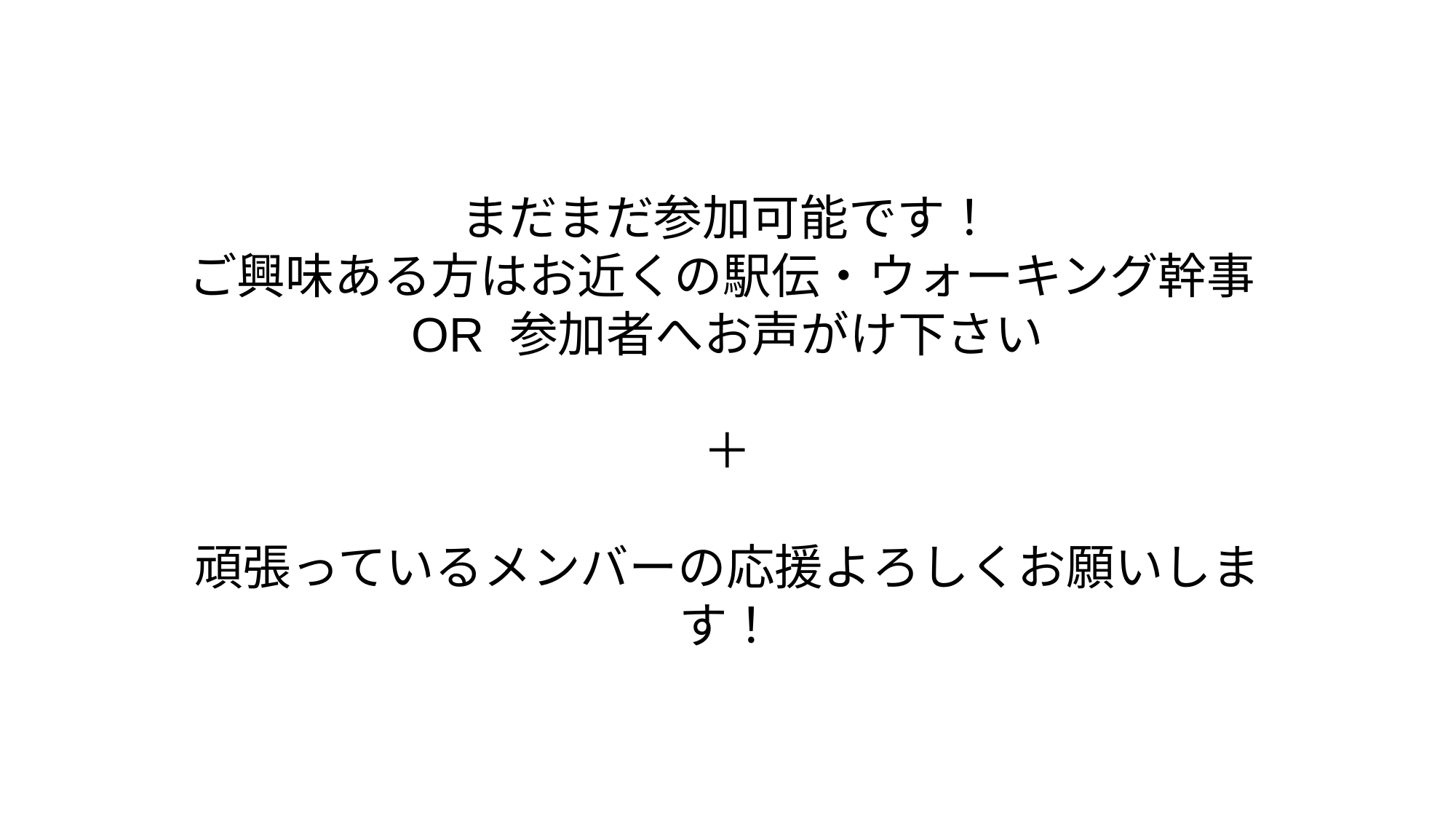

まだまだ参加可能です！
ご興味ある方はお近くの駅伝・ウォーキング幹事
OR 参加者へお声がけ下さい

＋

頑張っているメンバーの応援よろしくお願いします！